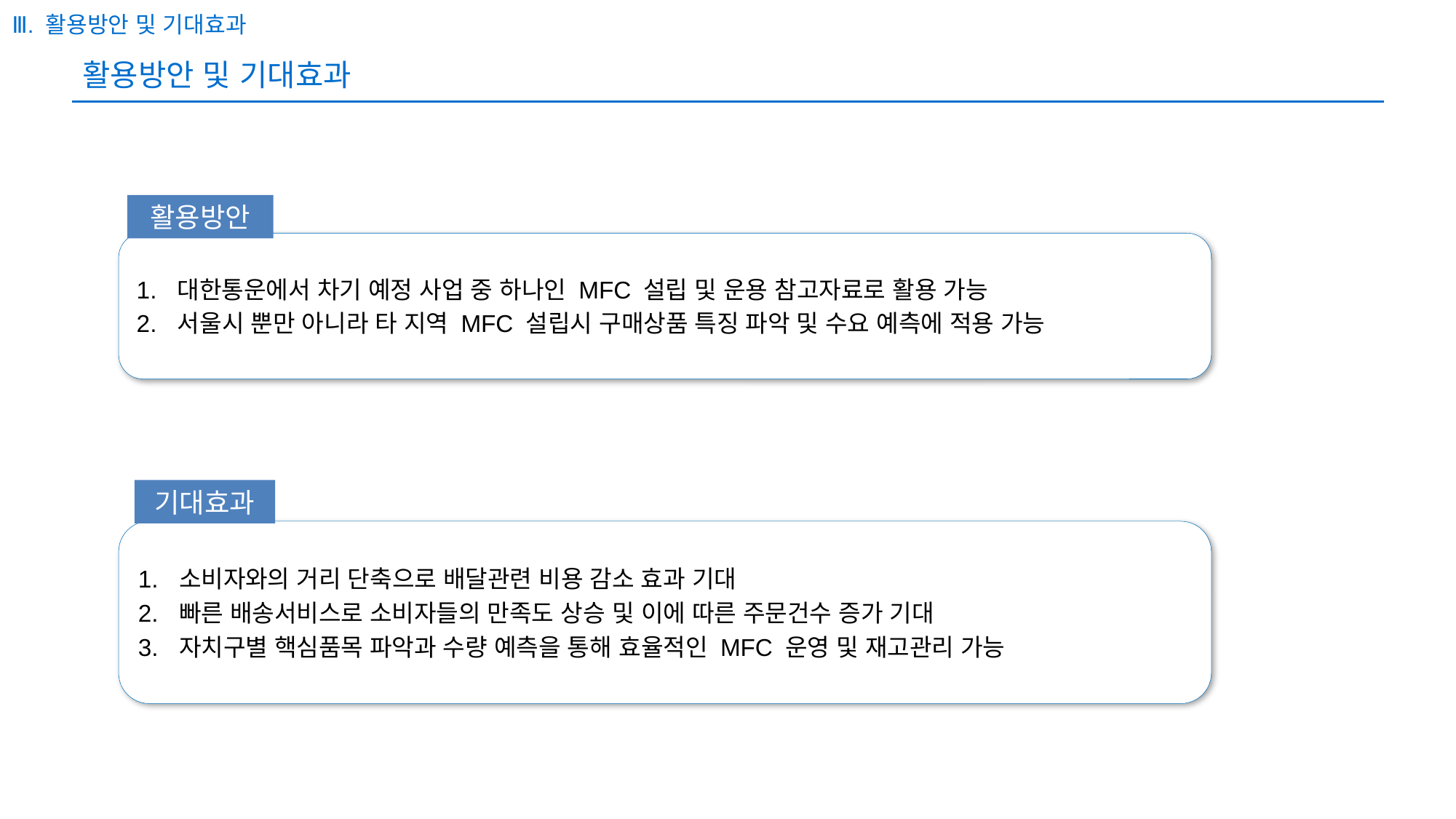

Ⅲ. 활용방안 및 기대효과
# 활용방안 및 기대효과
활용방안
대한통운에서 차기 예정 사업 중 하나인 MFC 설립 및 운용 참고자료로 활용 가능
서울시 뿐만 아니라 타 지역 MFC 설립시 구매상품 특징 파악 및 수요 예측에 적용 가능

기대효과
소비자와의 거리 단축으로 배달관련 비용 감소 효과 기대
빠른 배송서비스로 소비자들의 만족도 상승 및 이에 따른 주문건수 증가 기대
자치구별 핵심품목 파악과 수량 예측을 통해 효율적인 MFC 운영 및 재고관리 가능